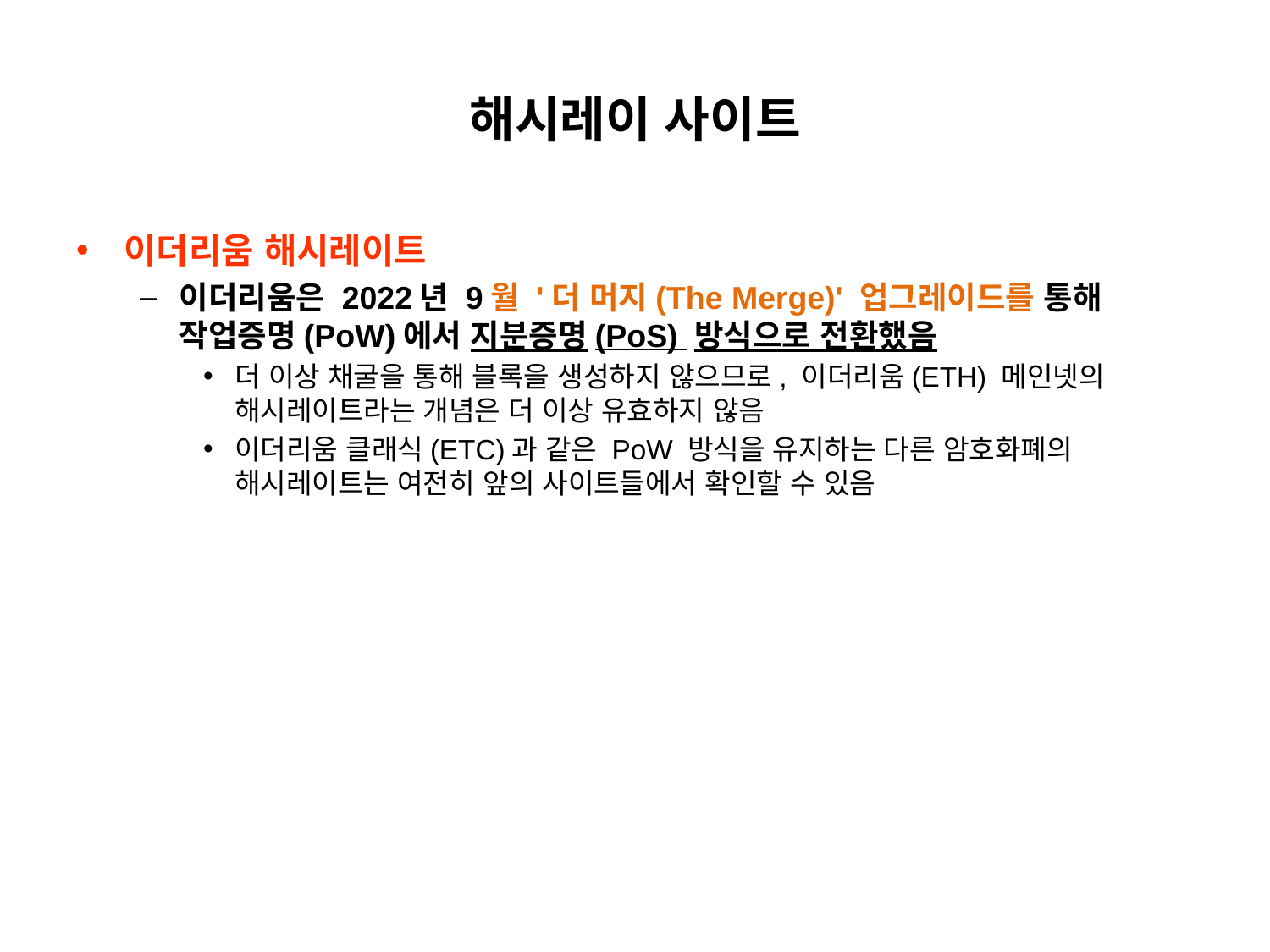

# 해시레이 사이트
이더리움 해시레이트
이더리움은 2022년 9월 '더 머지(The Merge)' 업그레이드를 통해
작업증명(PoW)에서 지분증명(PoS) 방식으로 전환했음
더 이상 채굴을 통해 블록을 생성하지 않으므로, 이더리움(ETH) 메인넷의
해시레이트라는 개념은 더 이상 유효하지 않음
이더리움 클래식(ETC)과 같은 PoW 방식을 유지하는 다른 암호화폐의
해시레이트는 여전히 앞의 사이트들에서 확인할 수 있음